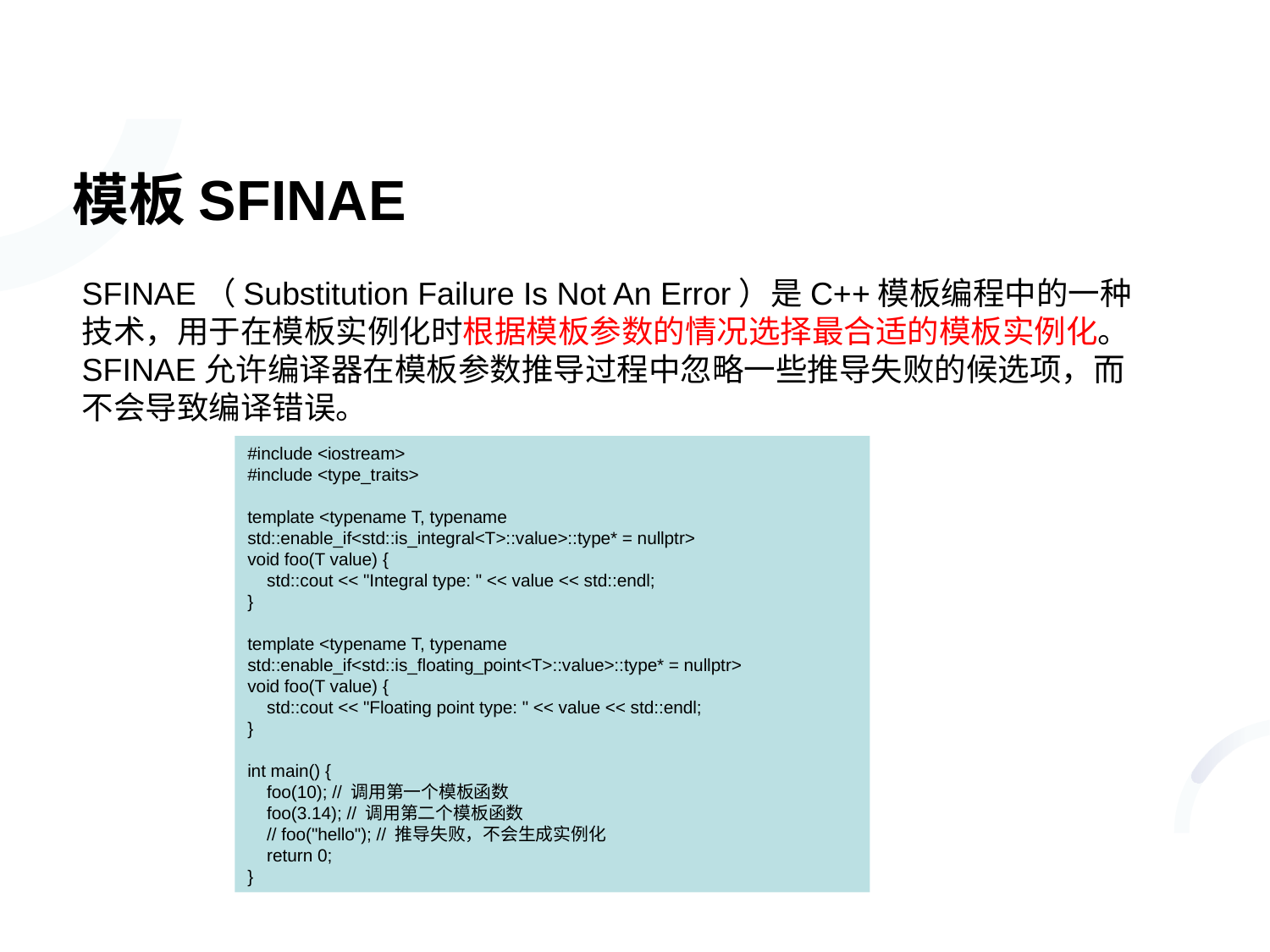

# 模板SFINAE
SFINAE（Substitution Failure Is Not An Error）是C++模板编程中的一种技术，用于在模板实例化时根据模板参数的情况选择最合适的模板实例化。SFINAE允许编译器在模板参数推导过程中忽略一些推导失败的候选项，而不会导致编译错误。
#include <iostream>
#include <type_traits>

template <typename T, typename std::enable_if<std::is_integral<T>::value>::type* = nullptr>
void foo(T value) {
    std::cout << "Integral type: " << value << std::endl;
}

template <typename T, typename std::enable_if<std::is_floating_point<T>::value>::type* = nullptr>
void foo(T value) {
    std::cout << "Floating point type: " << value << std::endl;
}

int main() {
    foo(10); // 调用第一个模板函数
    foo(3.14); // 调用第二个模板函数
    // foo("hello"); // 推导失败，不会生成实例化
    return 0;
}